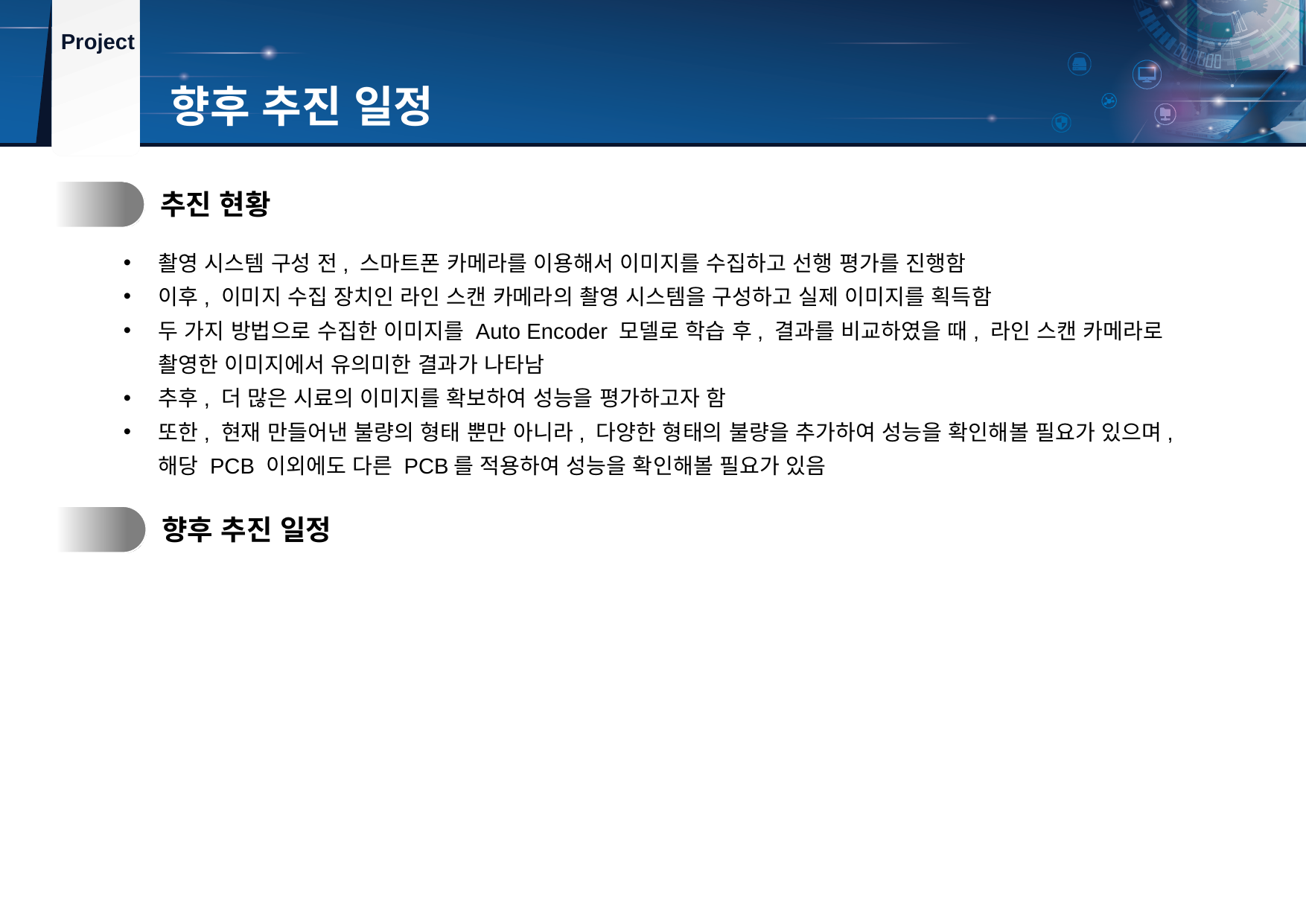

향후 추진 일정

1.
추진 현황
촬영 시스템 구성 전, 스마트폰 카메라를 이용해서 이미지를 수집하고 선행 평가를 진행함
이후, 이미지 수집 장치인 라인 스캔 카메라의 촬영 시스템을 구성하고 실제 이미지를 획득함
두 가지 방법으로 수집한 이미지를 Auto Encoder 모델로 학습 후, 결과를 비교하였을 때, 라인 스캔 카메라로 촬영한 이미지에서 유의미한 결과가 나타남
추후, 더 많은 시료의 이미지를 확보하여 성능을 평가하고자 함
또한, 현재 만들어낸 불량의 형태 뿐만 아니라, 다양한 형태의 불량을 추가하여 성능을 확인해볼 필요가 있으며, 해당 PCB 이외에도 다른 PCB를 적용하여 성능을 확인해볼 필요가 있음

2.
향후 추진 일정